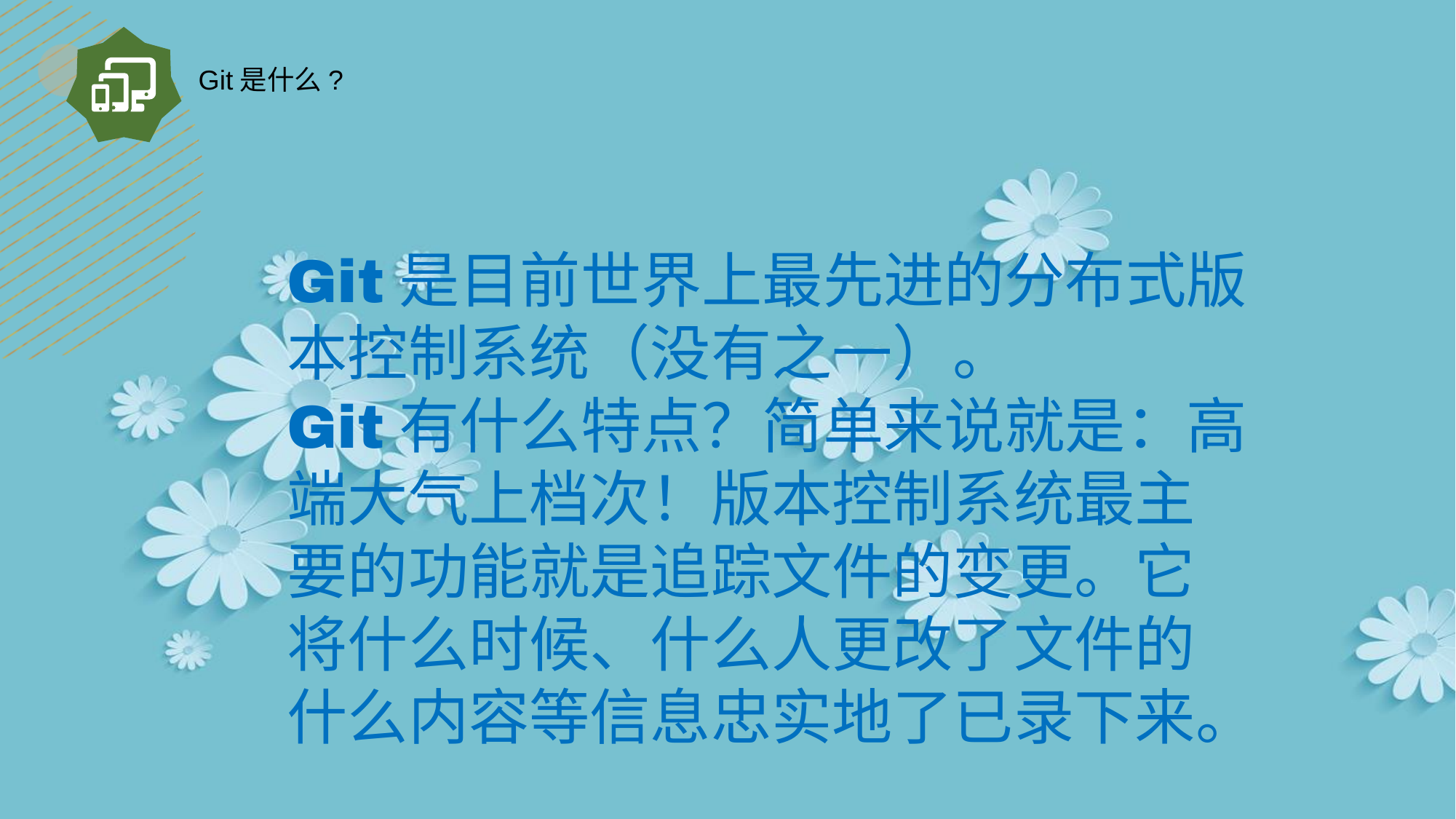

Git是什么?
Git是目前世界上最先进的分布式版本控制系统（没有之一）。
Git有什么特点？简单来说就是：高端大气上档次！版本控制系统最主要的功能就是追踪文件的变更。它将什么时候、什么人更改了文件的什么内容等信息忠实地了已录下来。